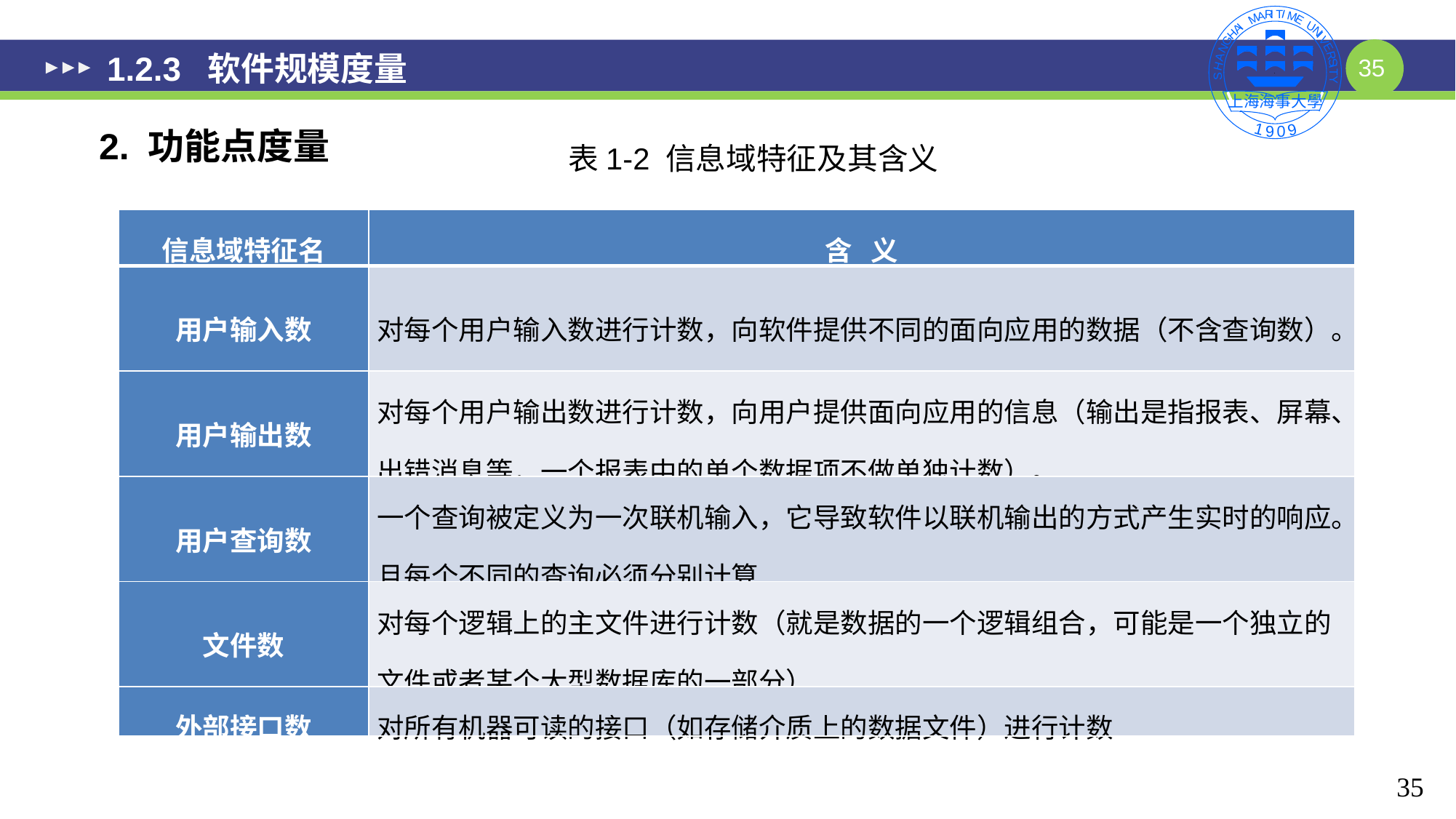

# 1.2.3  软件规模度量
2. 功能点度量
表1-2 信息域特征及其含义
| 信息域特征名 | 含 义 |
| --- | --- |
| 用户输入数 | 对每个用户输入数进行计数，向软件提供不同的面向应用的数据（不含查询数）。 |
| 用户输出数 | 对每个用户输出数进行计数，向用户提供面向应用的信息（输出是指报表、屏幕、出错消息等，一个报表中的单个数据项不做单独计数）。 |
| 用户查询数 | 一个查询被定义为一次联机输入，它导致软件以联机输出的方式产生实时的响应。且每个不同的查询必须分别计算 |
| 文件数 | 对每个逻辑上的主文件进行计数（就是数据的一个逻辑组合，可能是一个独立的文件或者某个大型数据库的一部分） |
| 外部接口数 | 对所有机器可读的接口（如存储介质上的数据文件）进行计数 |
35
35